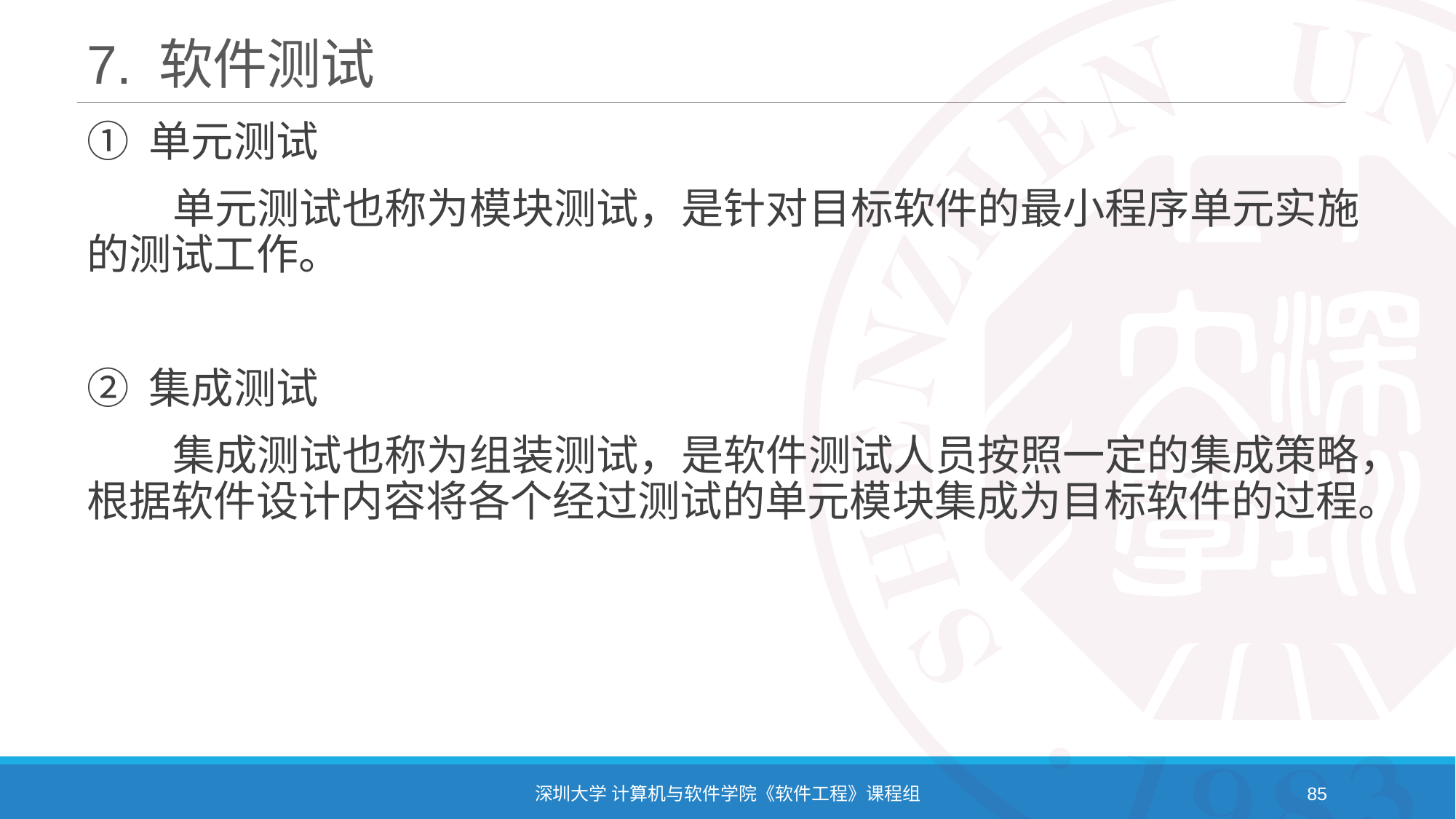

# 7. 软件测试
① 单元测试
        单元测试也称为模块测试，是针对目标软件的最小程序单元实施的测试工作。

② 集成测试
        集成测试也称为组装测试，是软件测试人员按照一定的集成策略，根据软件设计内容将各个经过测试的单元模块集成为目标软件的过程。

深圳大学 计算机与软件学院《软件工程》课程组
85